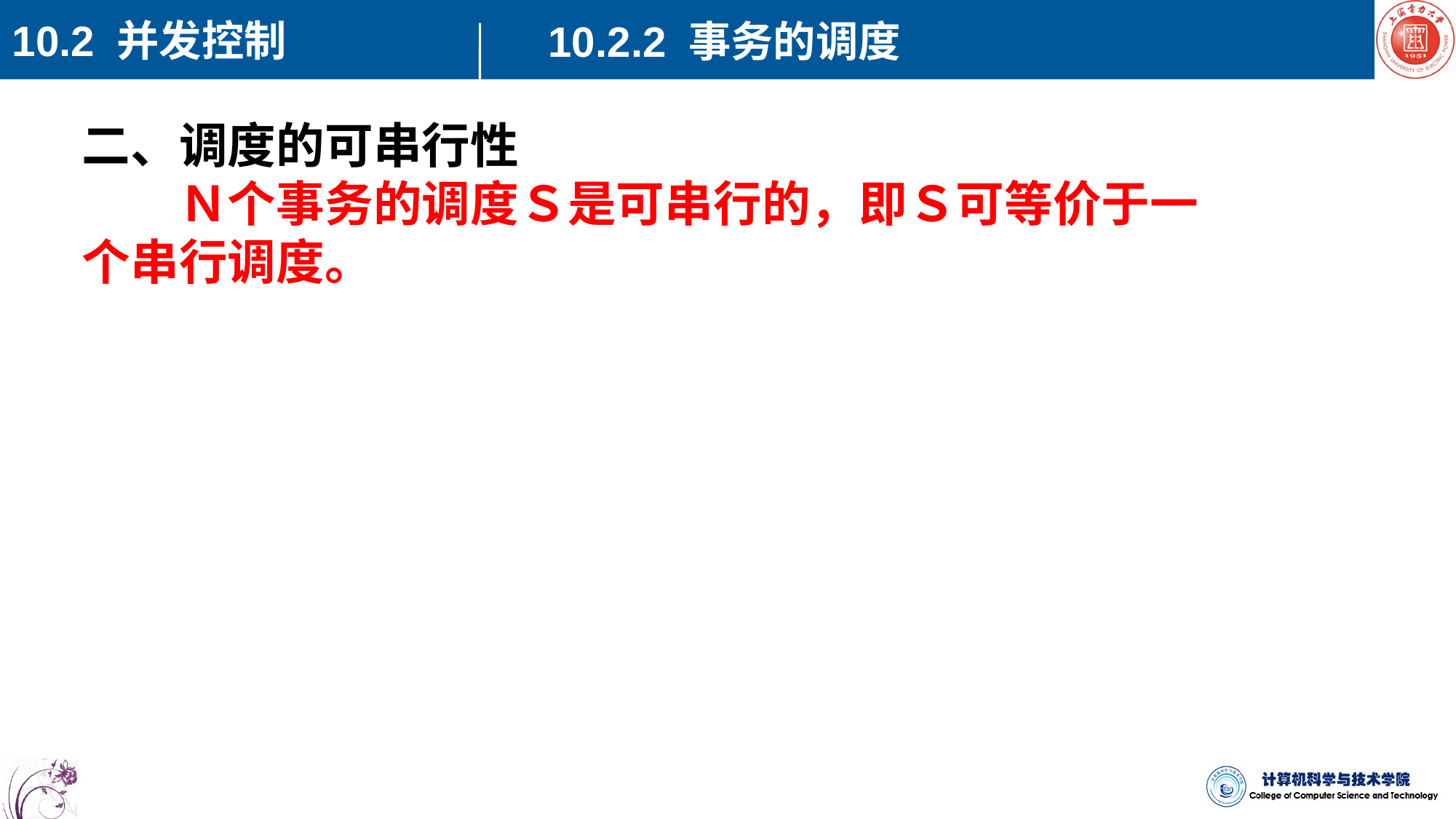

10.2 并发控制
10.2.2 事务的调度

二、调度的可串行性
　　Ｎ个事务的调度Ｓ是可串行的，即Ｓ可等价于一个串行调度。